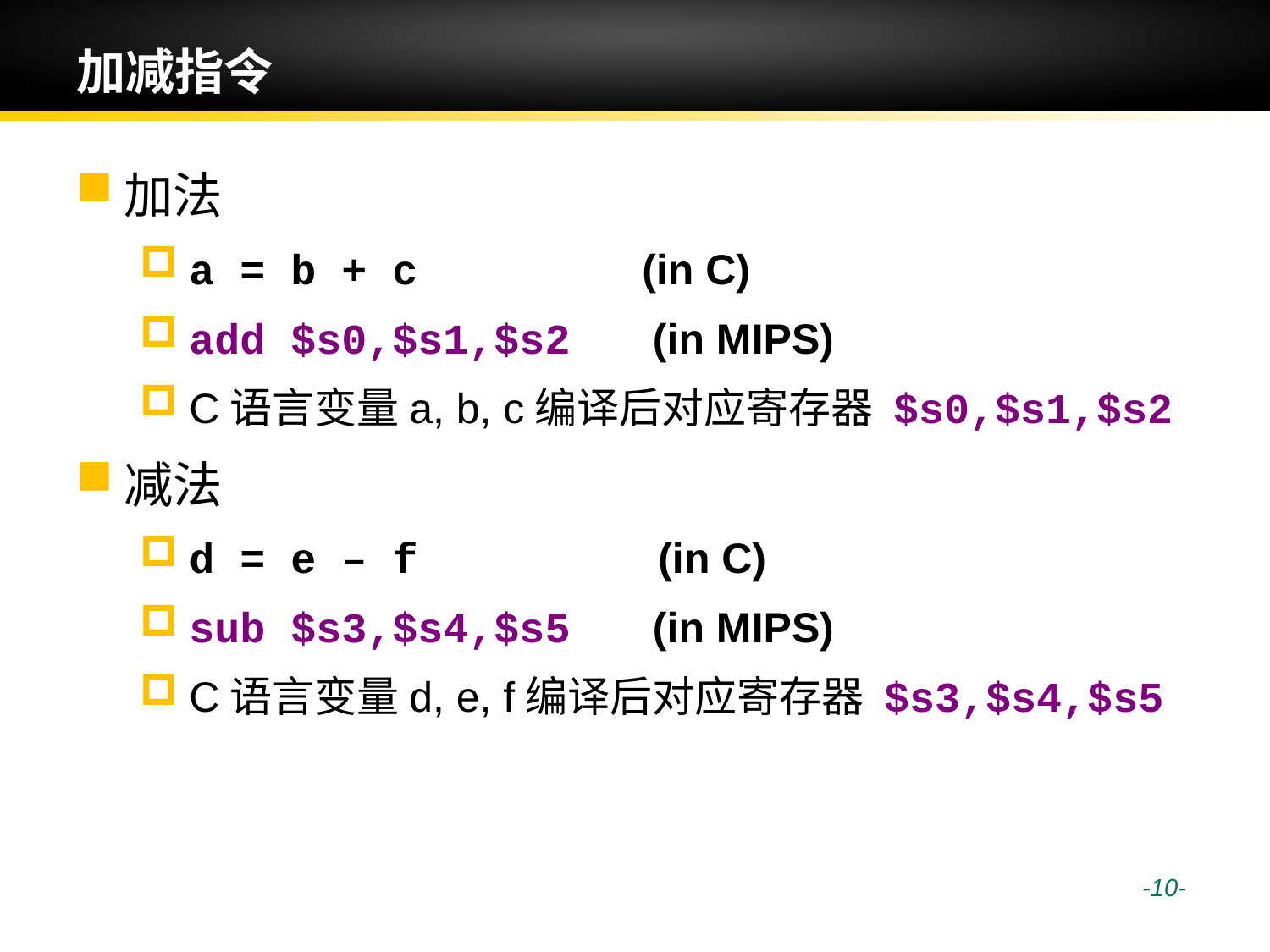

# 加减指令
加法
a = b + c                   (in C)
add $s0,$s1,$s2       (in MIPS)
C语言变量a, b, c编译后对应寄存器 $s0,$s1,$s2
减法
d = e – f          (in C)
sub $s3,$s4,$s5       (in MIPS)
C语言变量d, e, f编译后对应寄存器 $s3,$s4,$s5

 -10-